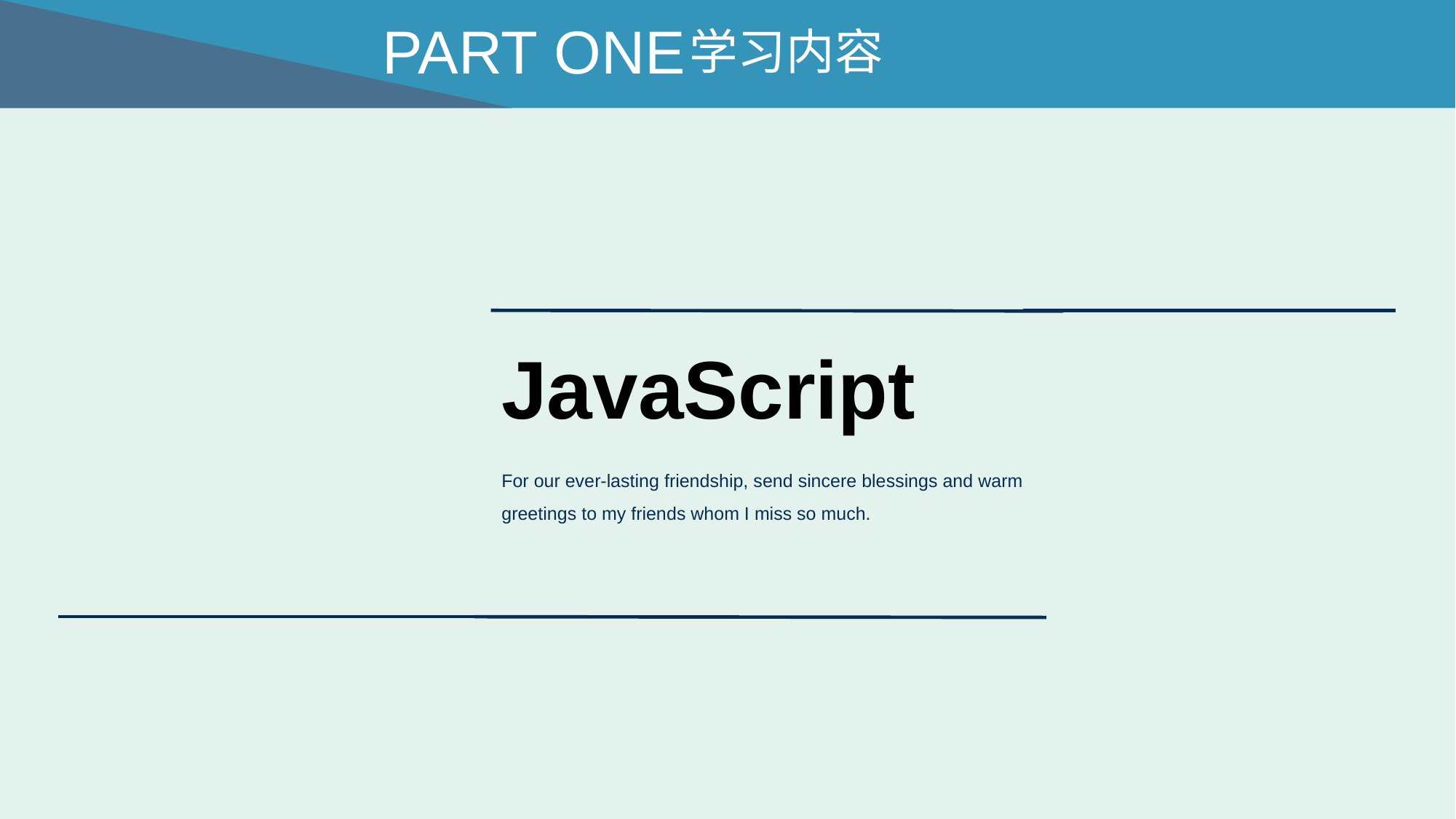

PART ONE
学习内容
For our ever-lasting friendship, send sincere blessings and warm greetings to my friends whom I miss so much.
JavaScript